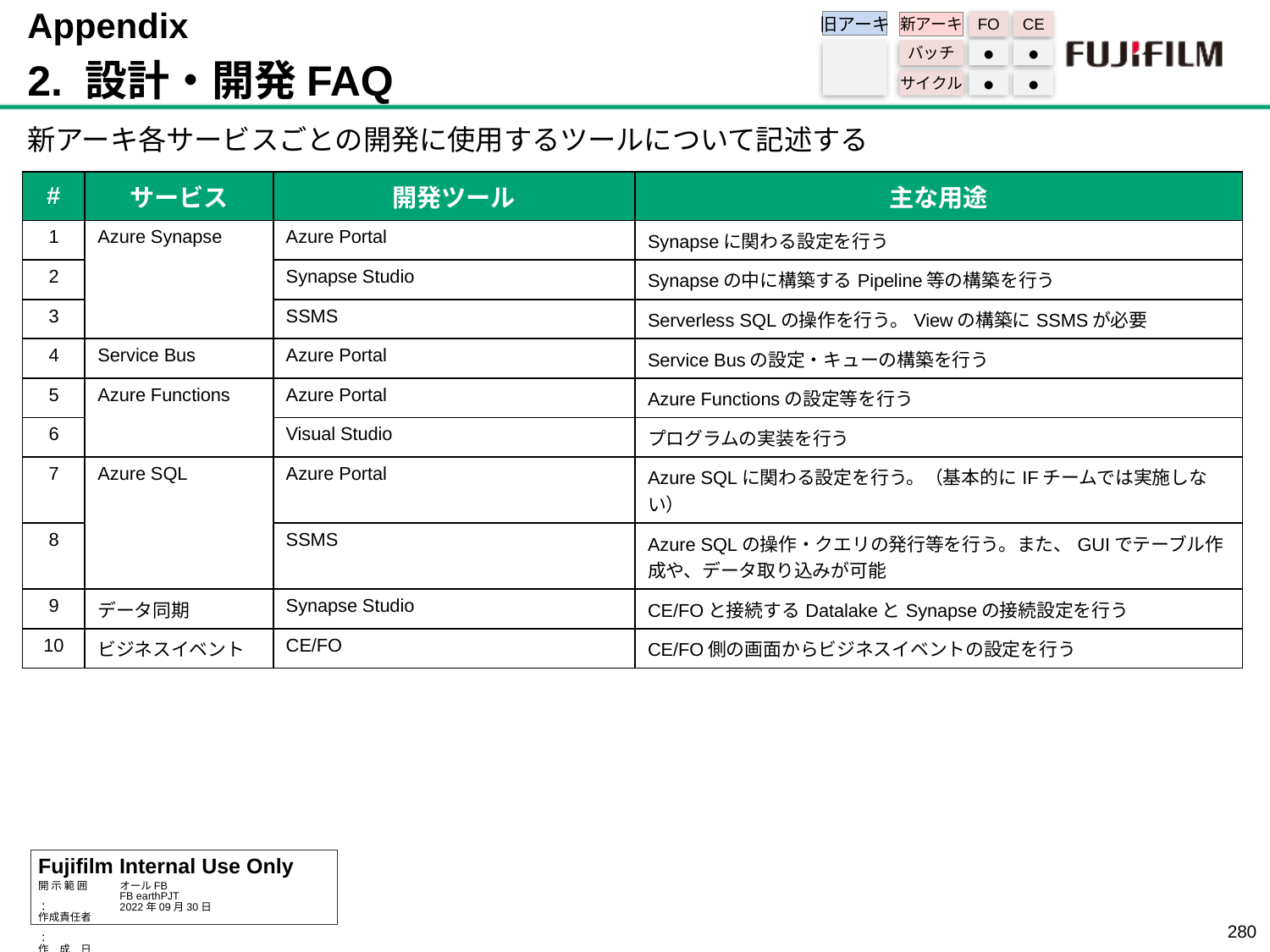

Appendix
2. 設計・開発FAQ
旧アーキ
FO
CE
新アーキ
バッチ
●
●
サイクル
●
●

新アーキ各サービスごとの開発に使用するツールについて記述する
| # | サービス | 開発ツール | 主な用途 |
| --- | --- | --- | --- |
| 1 | Azure Synapse | Azure Portal | Synapseに関わる設定を行う |
| 2 |  | Synapse Studio | Synapseの中に構築するPipeline等の構築を行う |
| 3 |  | SSMS | Serverless SQLの操作を行う。Viewの構築にSSMSが必要 |
| 4 | Service Bus | Azure Portal | Service Busの設定・キューの構築を行う |
| 5 | Azure Functions | Azure Portal | Azure Functionsの設定等を行う |
| 6 |  | Visual Studio | プログラムの実装を行う |
| 7 | Azure SQL | Azure Portal | Azure SQLに関わる設定を行う。（基本的にIFチームでは実施しない） |
| 8 | データ同期 | SSMS | Azure SQLの操作・クエリの発行等を行う。また、GUIでテーブル作成や、データ取り込みが可能 |
| 9 | データ同期 | Synapse Studio | CE/FOと接続するDatalakeとSynapseの接続設定を行う |
| 10 | ビジネスイベント | CE/FO | CE/FO側の画面からビジネスイベントの設定を行う |
280